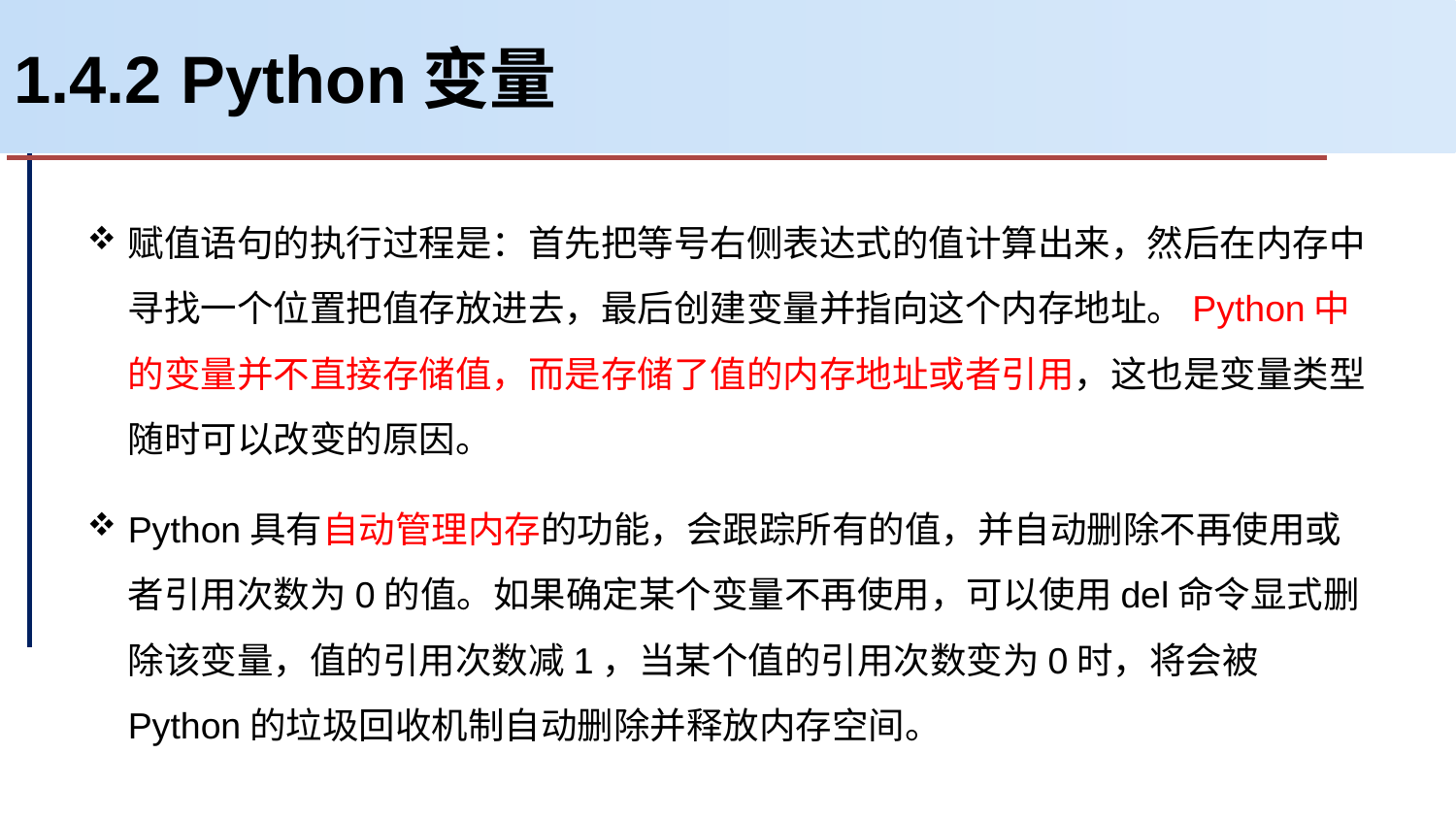

# 1.4.2 Python变量
赋值语句的执行过程是：首先把等号右侧表达式的值计算出来，然后在内存中寻找一个位置把值存放进去，最后创建变量并指向这个内存地址。Python中的变量并不直接存储值，而是存储了值的内存地址或者引用，这也是变量类型随时可以改变的原因。
Python具有自动管理内存的功能，会跟踪所有的值，并自动删除不再使用或者引用次数为0的值。如果确定某个变量不再使用，可以使用del命令显式删除该变量，值的引用次数减1，当某个值的引用次数变为0时，将会被Python的垃圾回收机制自动删除并释放内存空间。